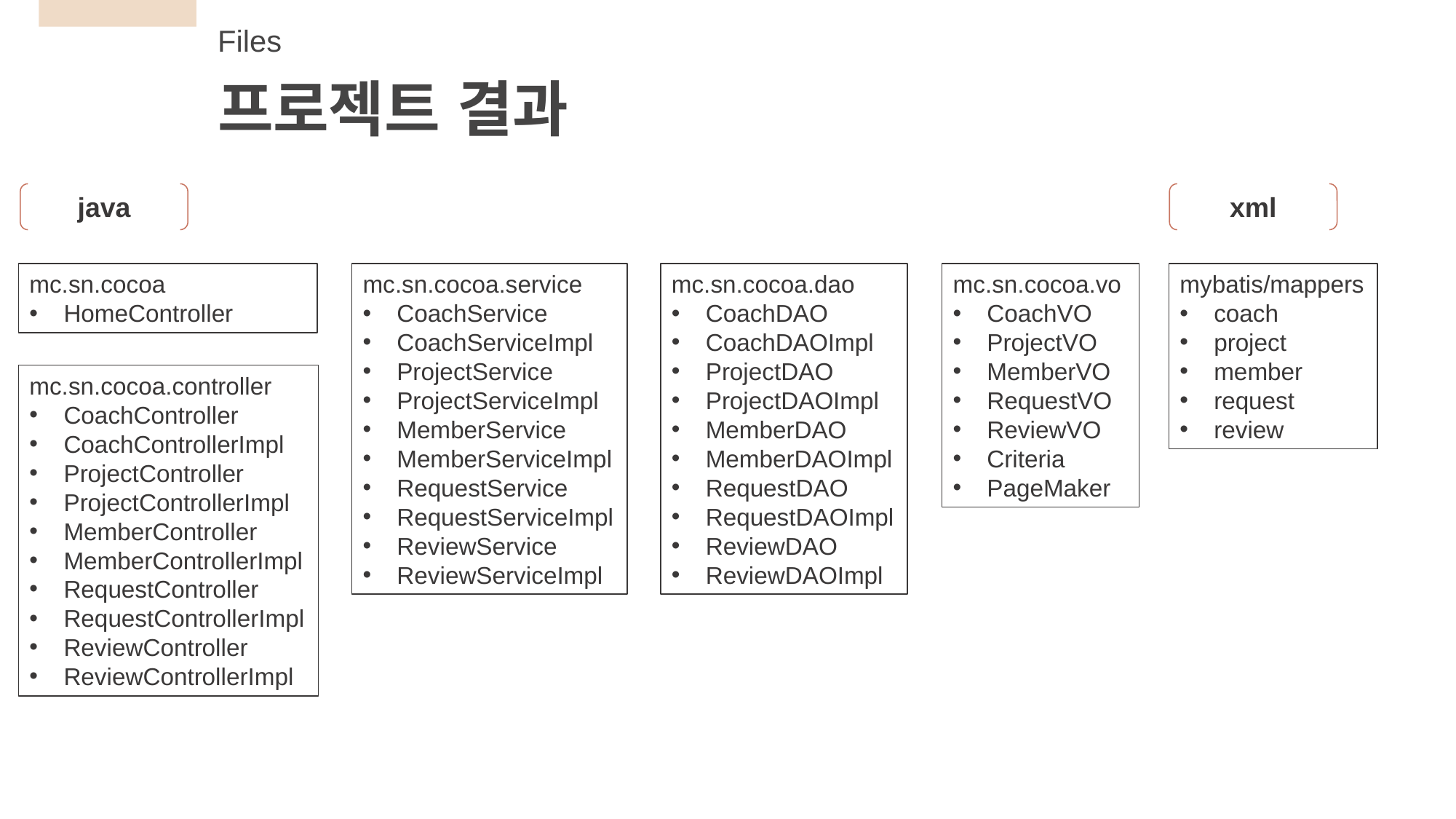

Files
프로젝트 결과
java
xml
mybatis/mappers
coach
project
member
request
review
mc.sn.cocoa
HomeController
mc.sn.cocoa.service
CoachService
CoachServiceImpl
ProjectService
ProjectServiceImpl
MemberService
MemberServiceImpl
RequestService
RequestServiceImpl
ReviewService
ReviewServiceImpl
mc.sn.cocoa.dao
CoachDAO
CoachDAOImpl
ProjectDAO
ProjectDAOImpl
MemberDAO
MemberDAOImpl
RequestDAO
RequestDAOImpl
ReviewDAO
ReviewDAOImpl
mc.sn.cocoa.vo
CoachVO
ProjectVO
MemberVO
RequestVO
ReviewVO
Criteria
PageMaker
mc.sn.cocoa.controller
CoachController
CoachControllerImpl
ProjectController
ProjectControllerImpl
MemberController
MemberControllerImpl
RequestController
RequestControllerImpl
ReviewController
ReviewControllerImpl